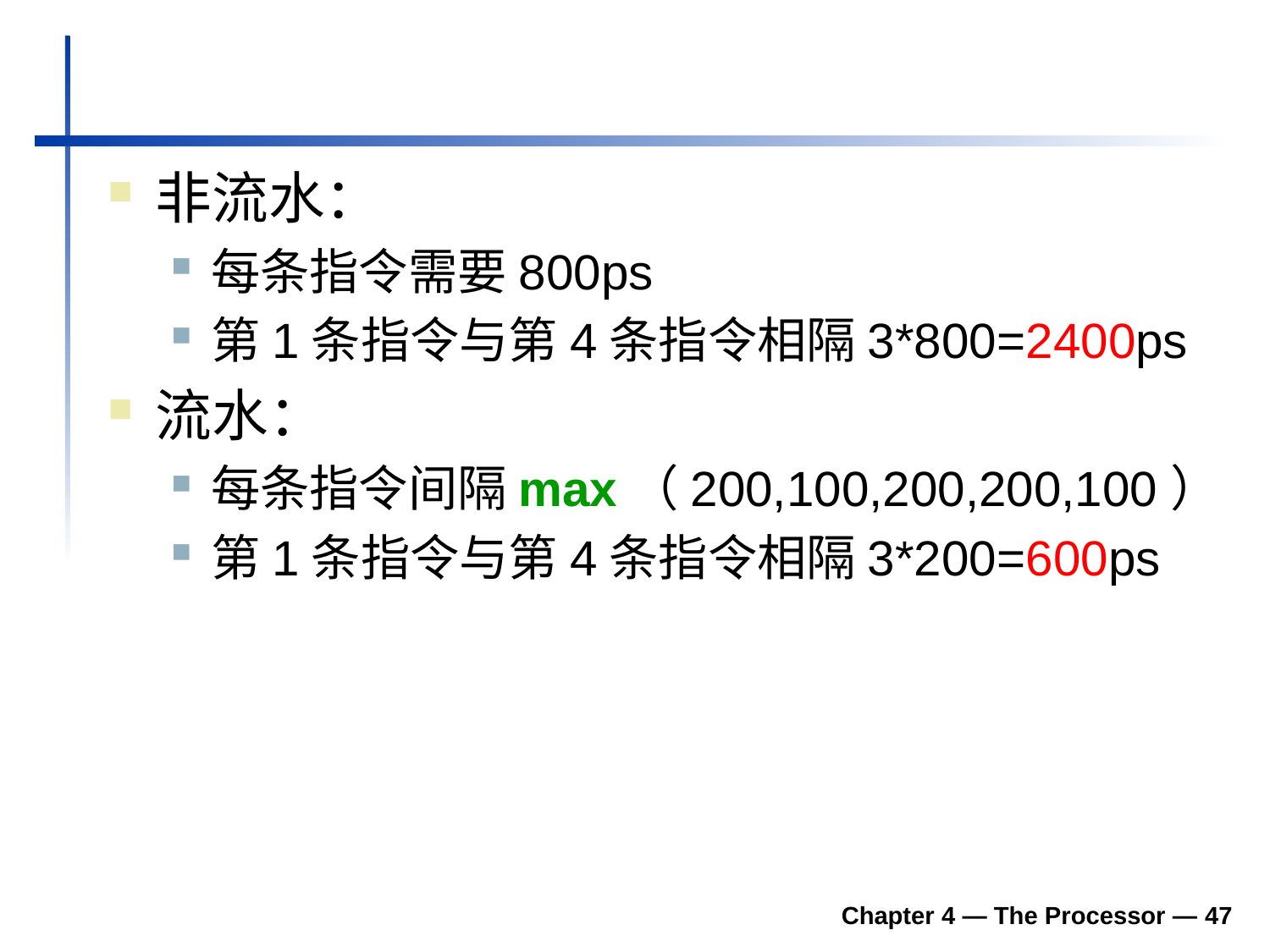

#
非流水：
每条指令需要800ps
第1条指令与第4条指令相隔3*800=2400ps
流水：
每条指令间隔max（200,100,200,200,100）
第1条指令与第4条指令相隔3*200=600ps

Chapter 4 — The Processor — 47